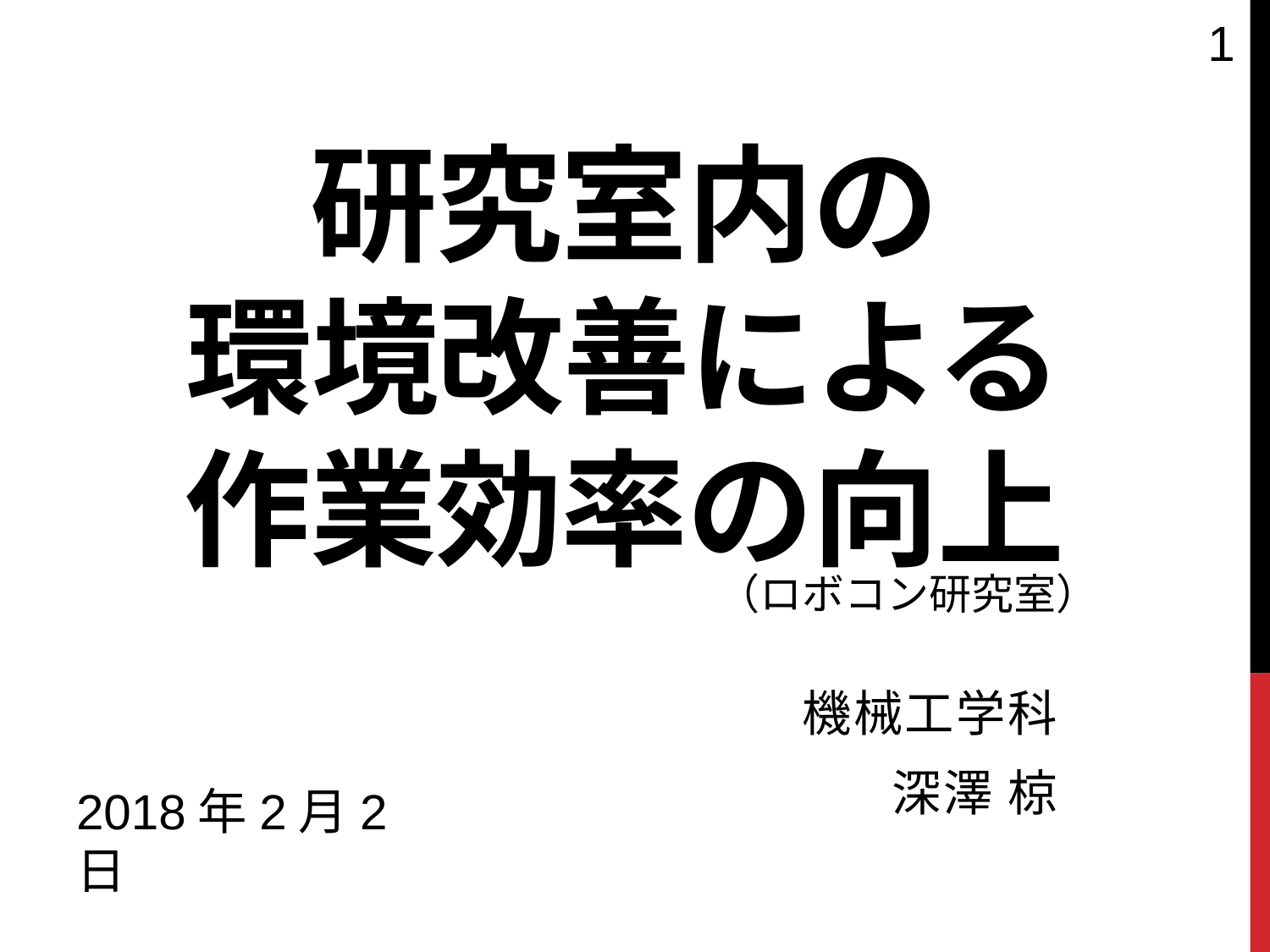

1
# 研究室内の 環境改善による 作業効率の向上
（ロボコン研究室）
機械工学科
深澤 椋
2018年2月2日